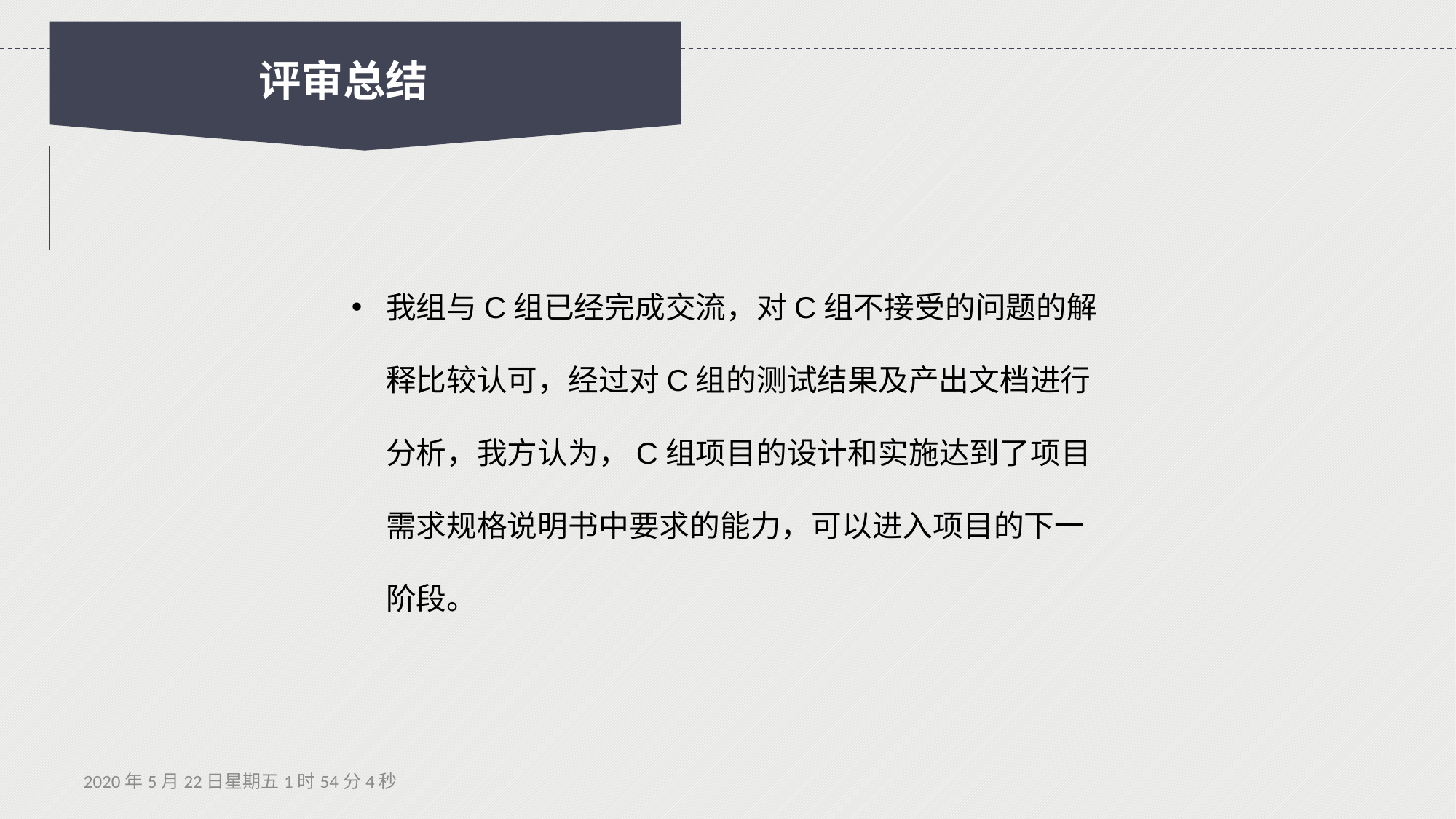

评审总结
我组与C组已经完成交流，对C组不接受的问题的解释比较认可，经过对C组的测试结果及产出文档进行分析，我方认为，C组项目的设计和实施达到了项目需求规格说明书中要求的能力，可以进入项目的下一阶段。

2020年5月22日星期五1时54分4秒